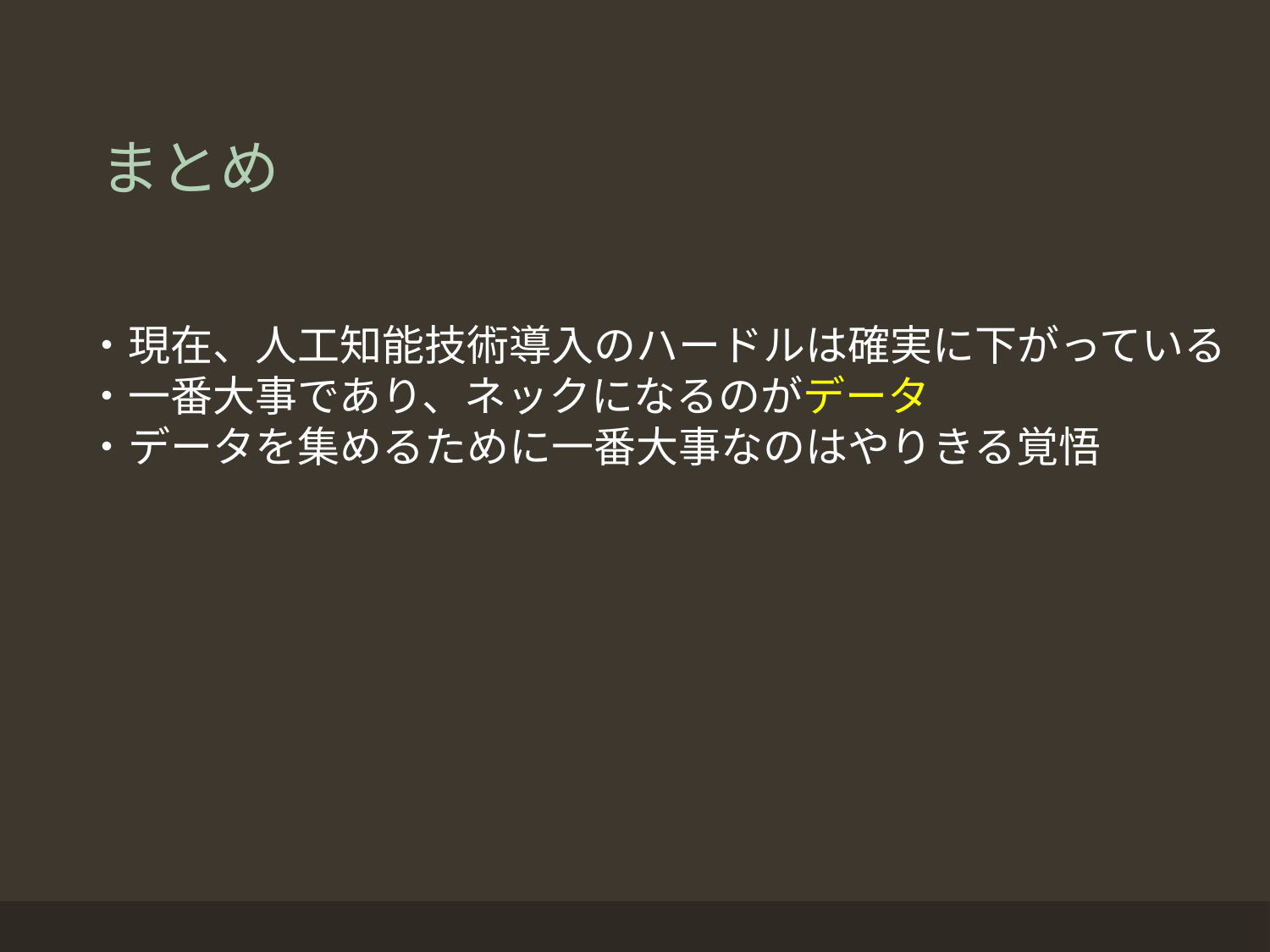

# まとめ
・現在、人工知能技術導入のハードルは確実に下がっている
・一番大事であり、ネックになるのがデータ
・データを集めるために一番大事なのはやりきる覚悟